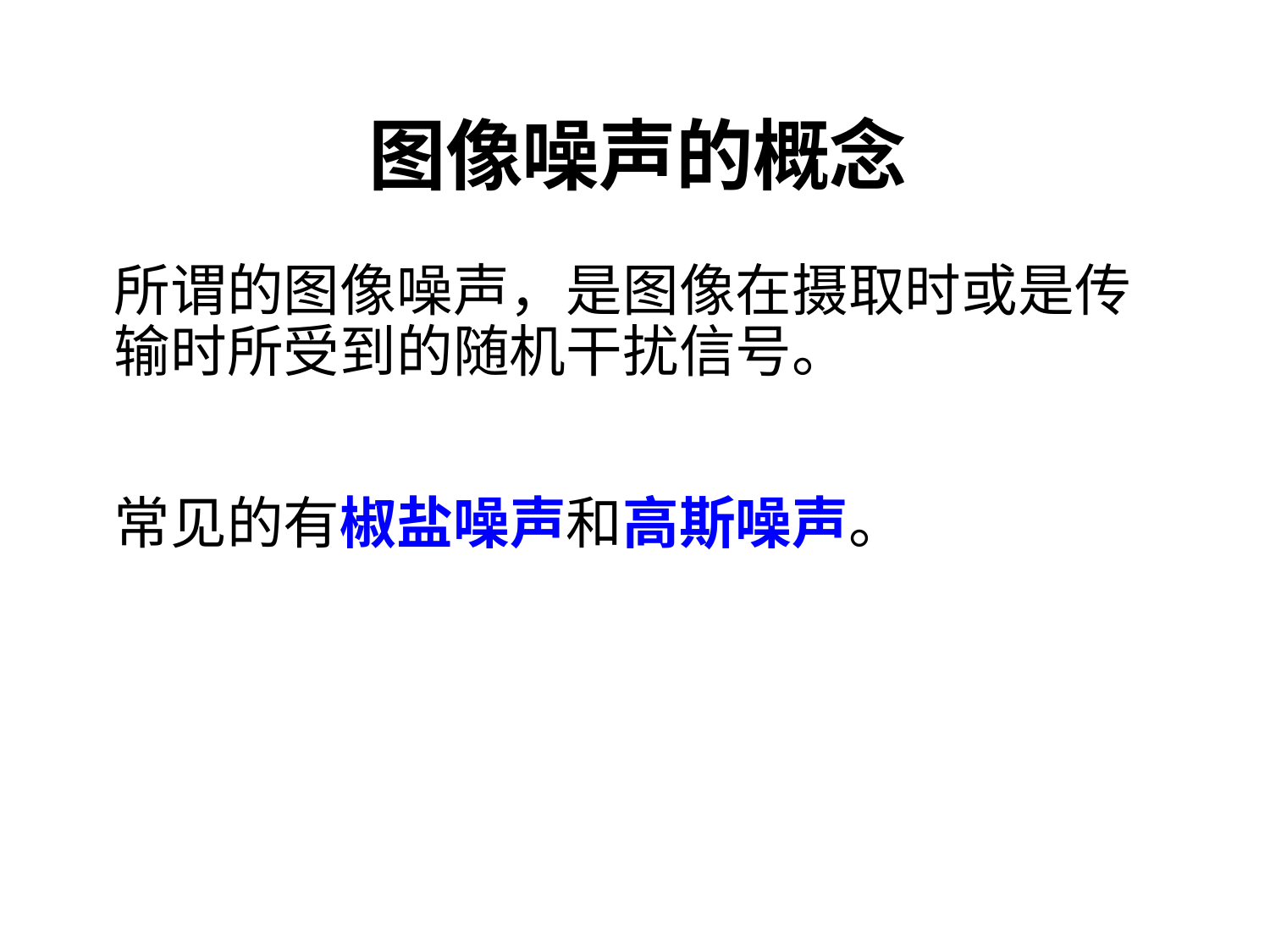

# 图像噪声的概念
所谓的图像噪声，是图像在摄取时或是传输时所受到的随机干扰信号。

常见的有椒盐噪声和高斯噪声。